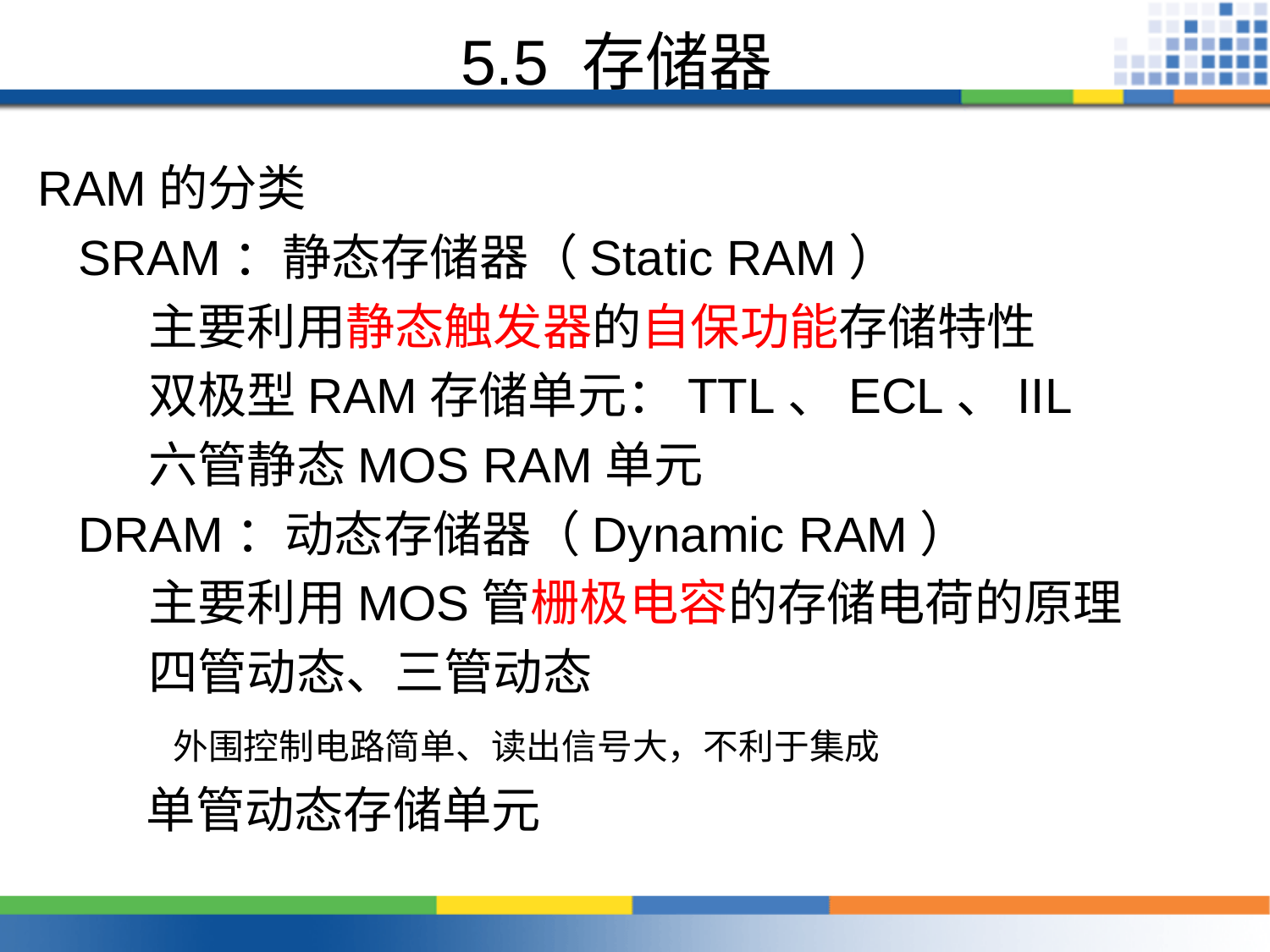

# 5.5 存储器
RAM的分类
   SRAM：静态存储器（Static RAM）
         主要利用静态触发器的自保功能存储特性
         双极型RAM存储单元：TTL、ECL、IIL
         六管静态MOS RAM单元
   DRAM：动态存储器（Dynamic RAM）
         主要利用MOS管栅极电容的存储电荷的原理
         四管动态、三管动态
             外围控制电路简单、读出信号大，不利于集成
            单管动态存储单元